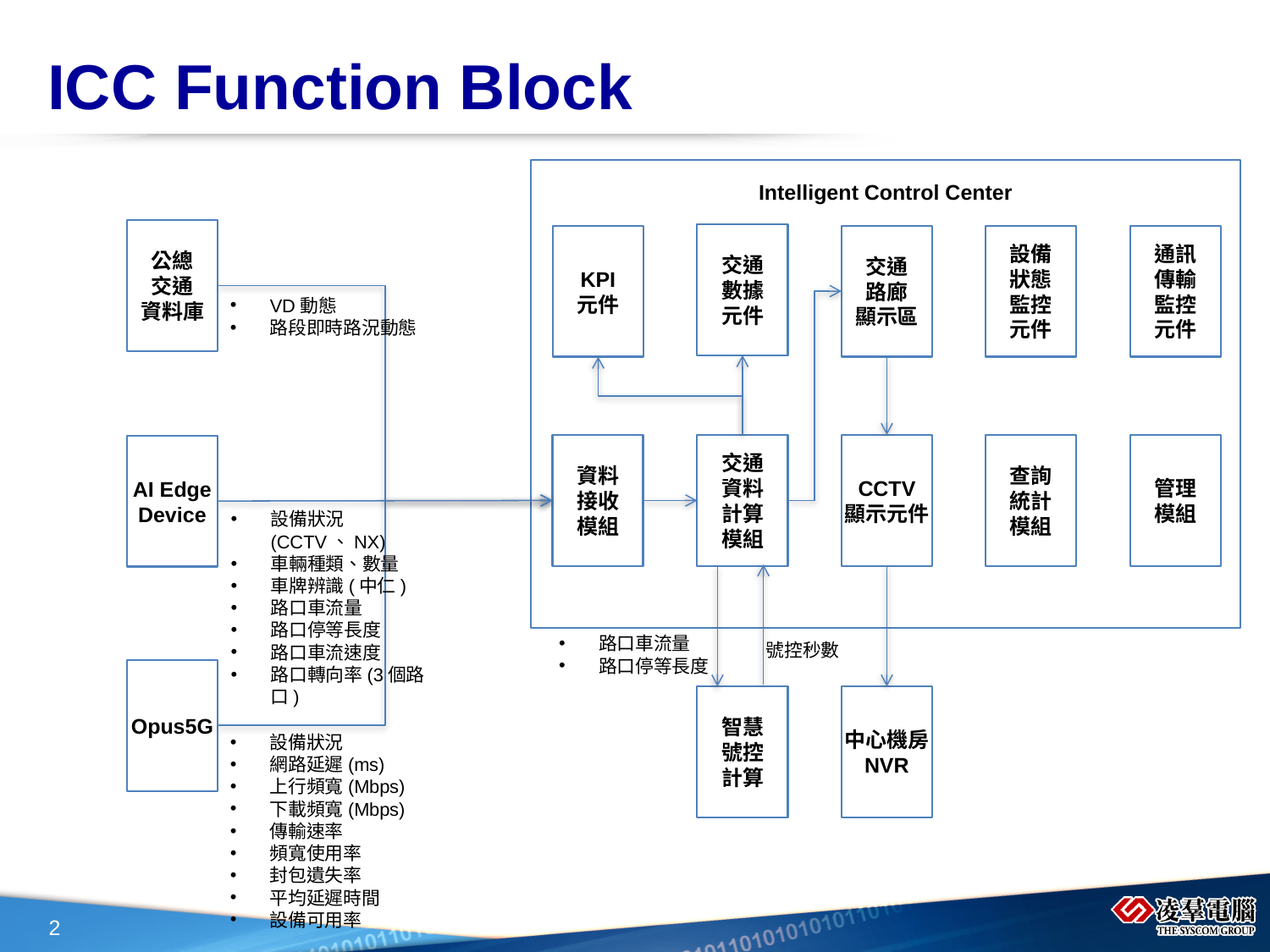

# ICC Function Block
Intelligent Control Center

公總
交通
資料庫
交通
數據
元件
KPI
元件
交通
路廊
顯示區
設備
狀態
監控
元件
通訊
傳輸
監控
元件
VD動態
路段即時路況動態
資料
接收
模組
交通
資料
計算
模組
CCTV
顯示元件
查詢
統計
模組
管理
模組
AI Edge Device
設備狀況(CCTV、NX)
車輛種類、數量
車牌辨識(中仁)
路口車流量
路口停等長度
路口車流速度
路口轉向率(3個路口)
路口車流量
路口停等長度
號控秒數
Opus5G
智慧
號控
計算
中心機房
NVR
設備狀況
網路延遲(ms)
上行頻寬(Mbps)
下載頻寬(Mbps)
傳輸速率
頻寬使用率
封包遺失率
平均延遲時間
設備可用率
2